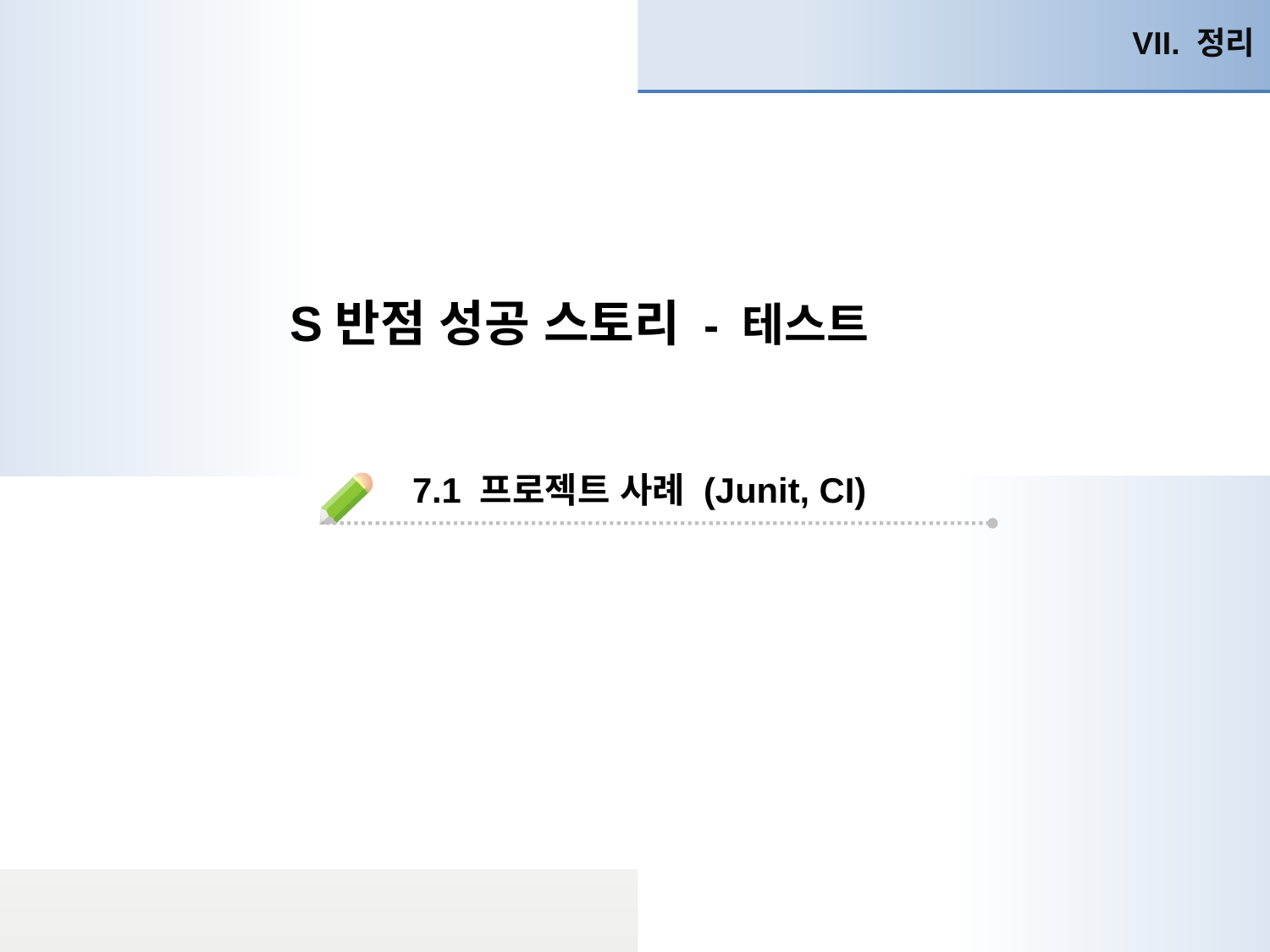

VII. 정리
S반점 성공 스토리 - 테스트
7.1 프로젝트 사례 (Junit, CI)